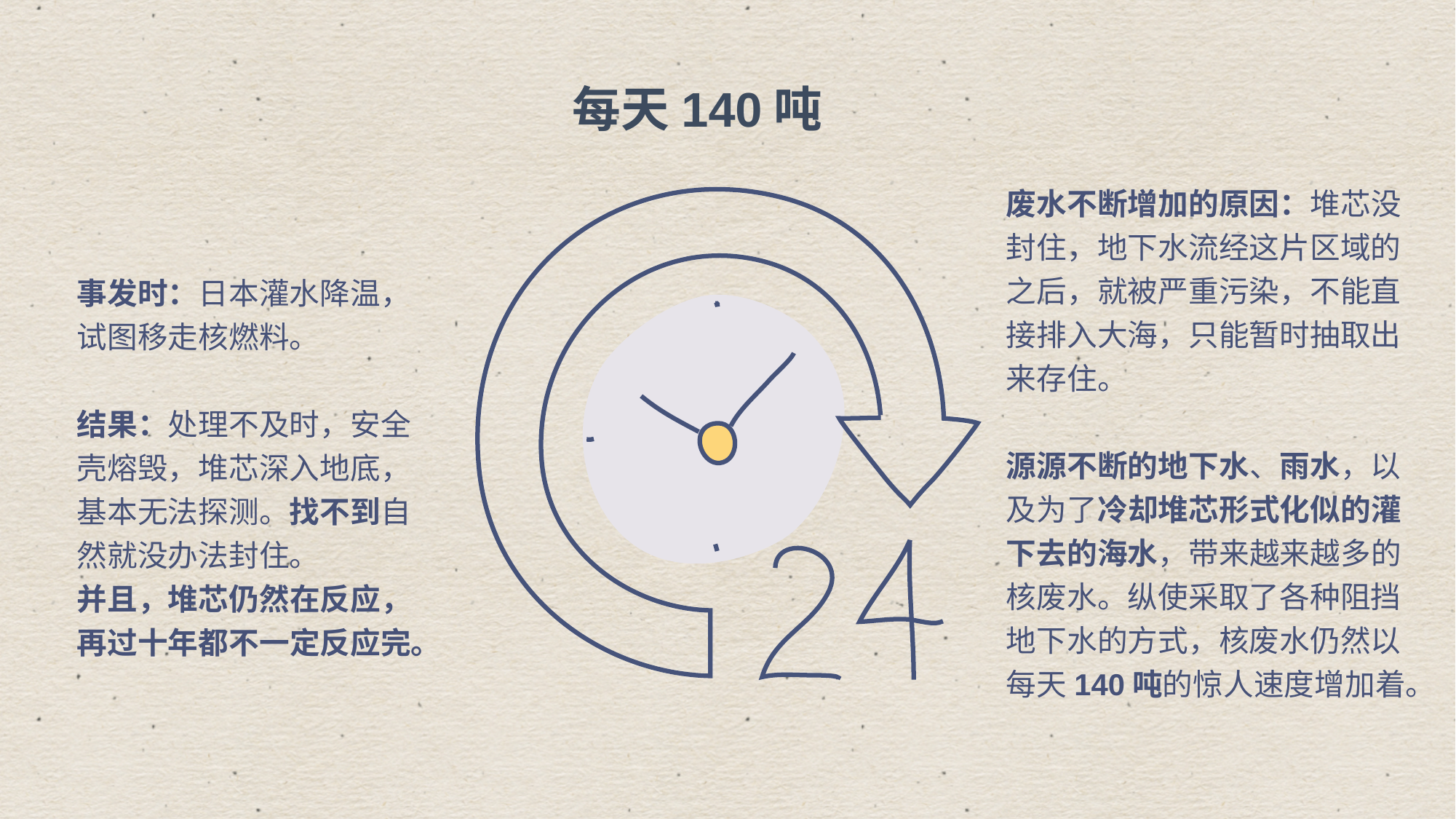

每天140吨
废水不断增加的原因：堆芯没封住，地下水流经这片区域的之后，就被严重污染，不能直接排入大海，只能暂时抽取出来存住。

源源不断的地下水、雨水，以及为了冷却堆芯形式化似的灌下去的海水，带来越来越多的核废水。纵使采取了各种阻挡地下水的方式，核废水仍然以每天140吨的惊人速度增加着。

事发时：日本灌水降温，试图移走核燃料。

结果：处理不及时，安全壳熔毁，堆芯深入地底，基本无法探测。找不到自然就没办法封住。
并且，堆芯仍然在反应，再过十年都不一定反应完。